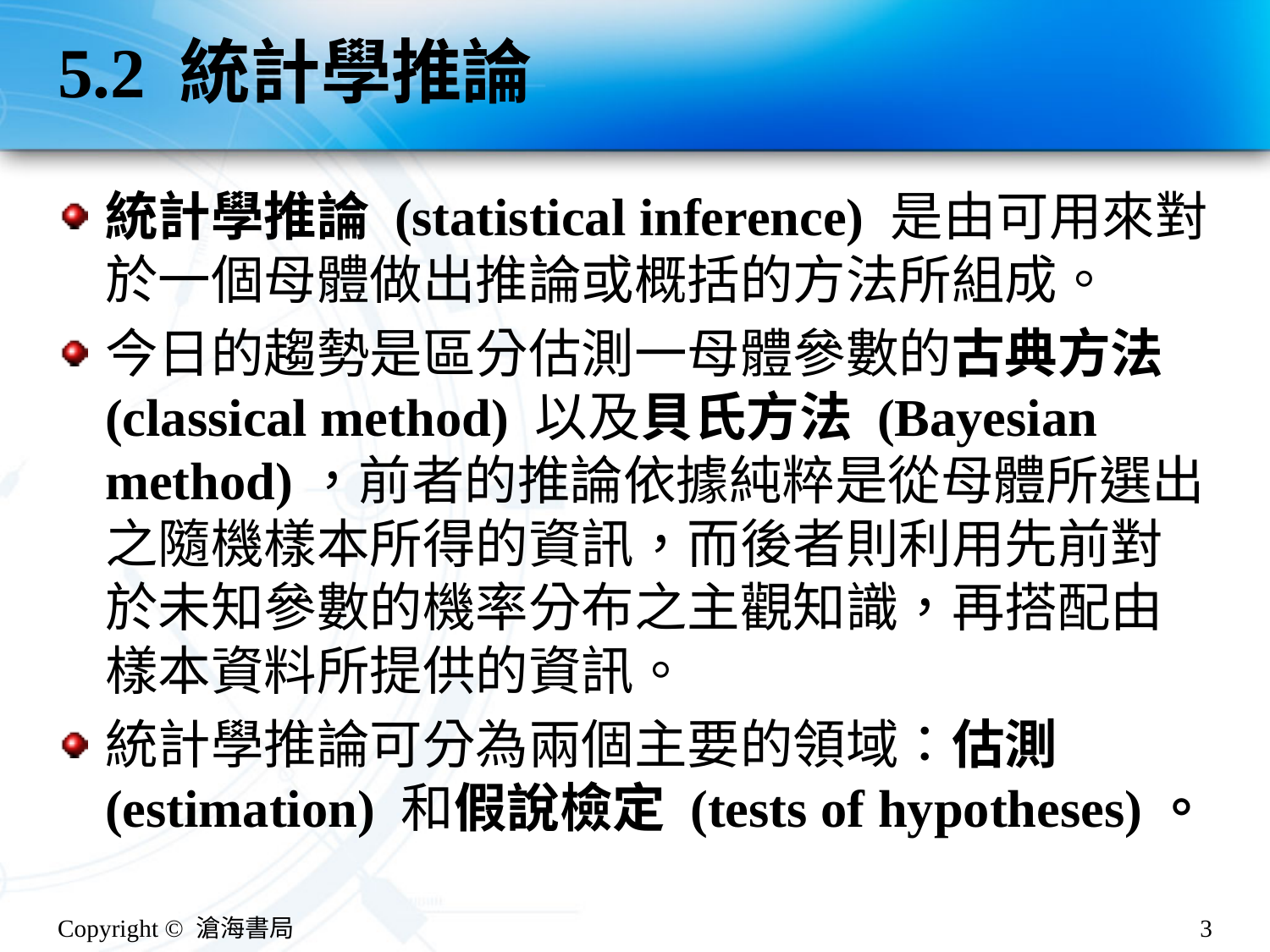

# 5.2 統計學推論
統計學推論 (statistical inference) 是由可用來對於一個母體做出推論或概括的方法所組成。
今日的趨勢是區分估測一母體參數的古典方法 (classical method) 以及貝氏方法 (Bayesian method)，前者的推論依據純粹是從母體所選出之隨機樣本所得的資訊，而後者則利用先前對於未知參數的機率分布之主觀知識，再搭配由樣本資料所提供的資訊。
統計學推論可分為兩個主要的領域：估測 (estimation) 和假說檢定 (tests of hypotheses)。
Copyright © 滄海書局
3